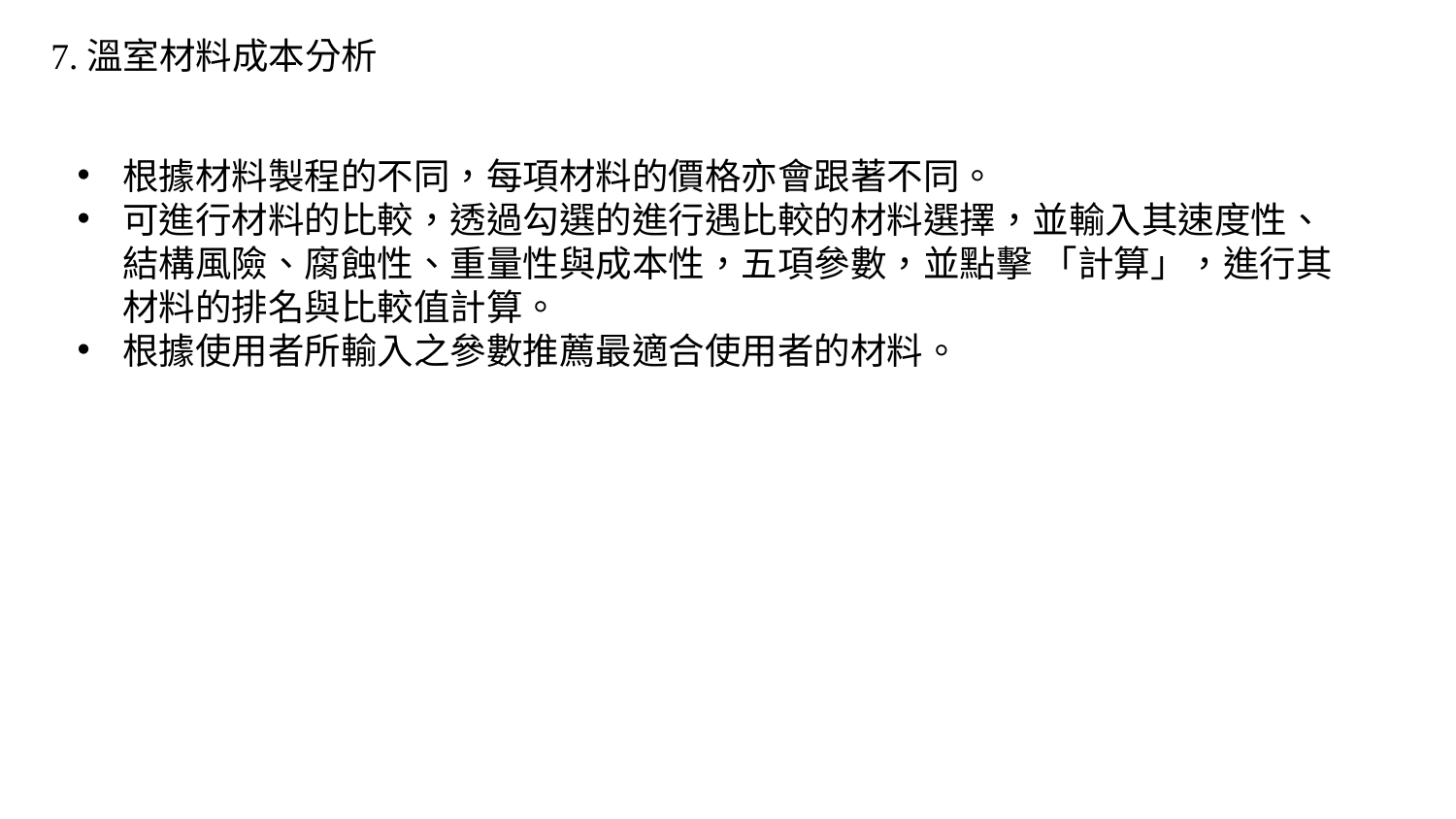

7.溫室材料成本分析
根據材料製程的不同，每項材料的價格亦會跟著不同。
可進行材料的比較，透過勾選的進行遇比較的材料選擇，並輸入其速度性、結構風險、腐蝕性、重量性與成本性，五項參數，並點擊 「計算」，進行其材料的排名與比較值計算。
根據使用者所輸入之參數推薦最適合使用者的材料。